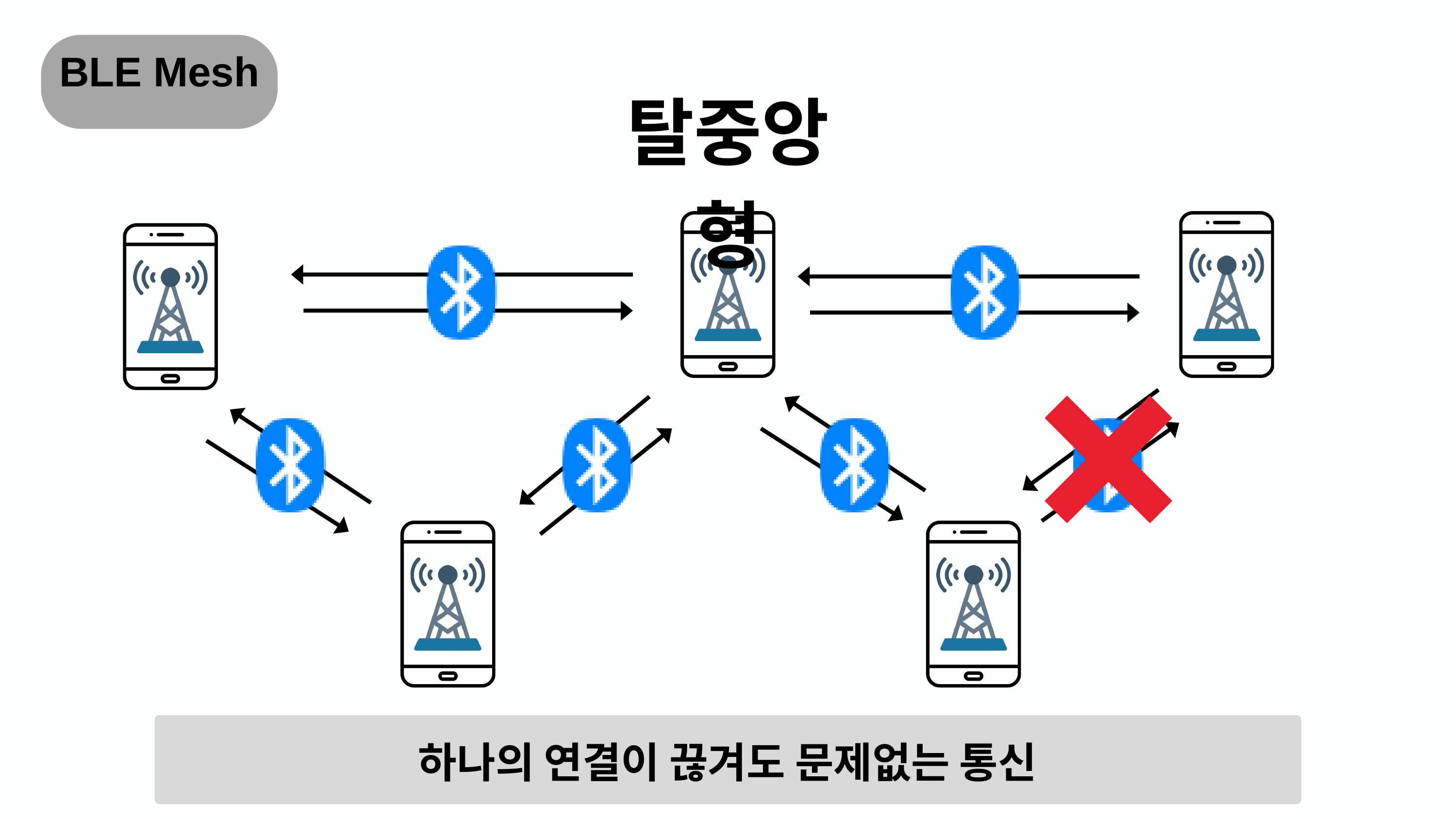

BLE Mesh
탈중앙형

하나의 연결이 끊겨도 문제없는 통신